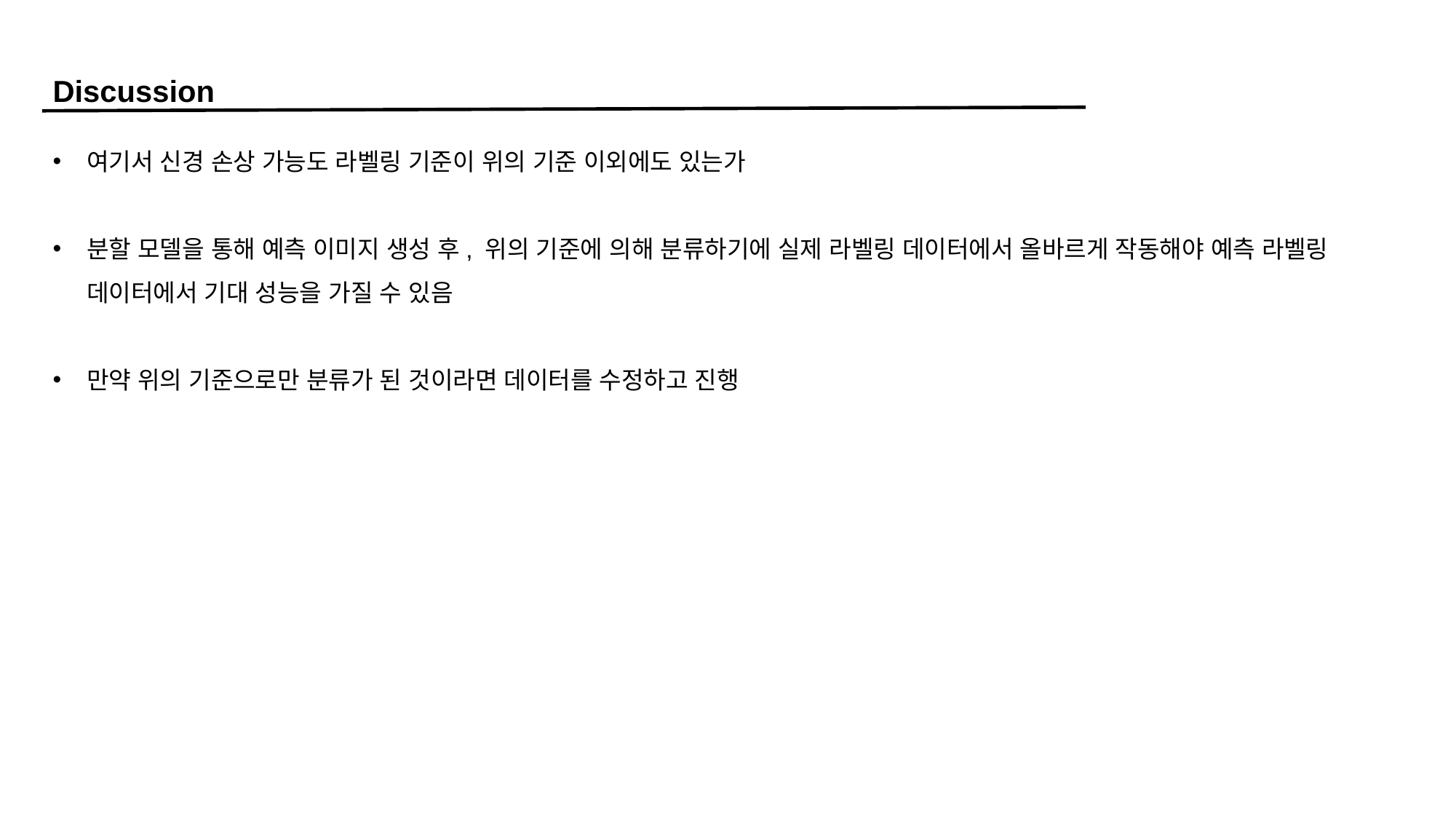

Discussion
여기서 신경 손상 가능도 라벨링 기준이 위의 기준 이외에도 있는가

분할 모델을 통해 예측 이미지 생성 후, 위의 기준에 의해 분류하기에 실제 라벨링 데이터에서 올바르게 작동해야 예측 라벨링 데이터에서 기대 성능을 가질 수 있음

만약 위의 기준으로만 분류가 된 것이라면 데이터를 수정하고 진행